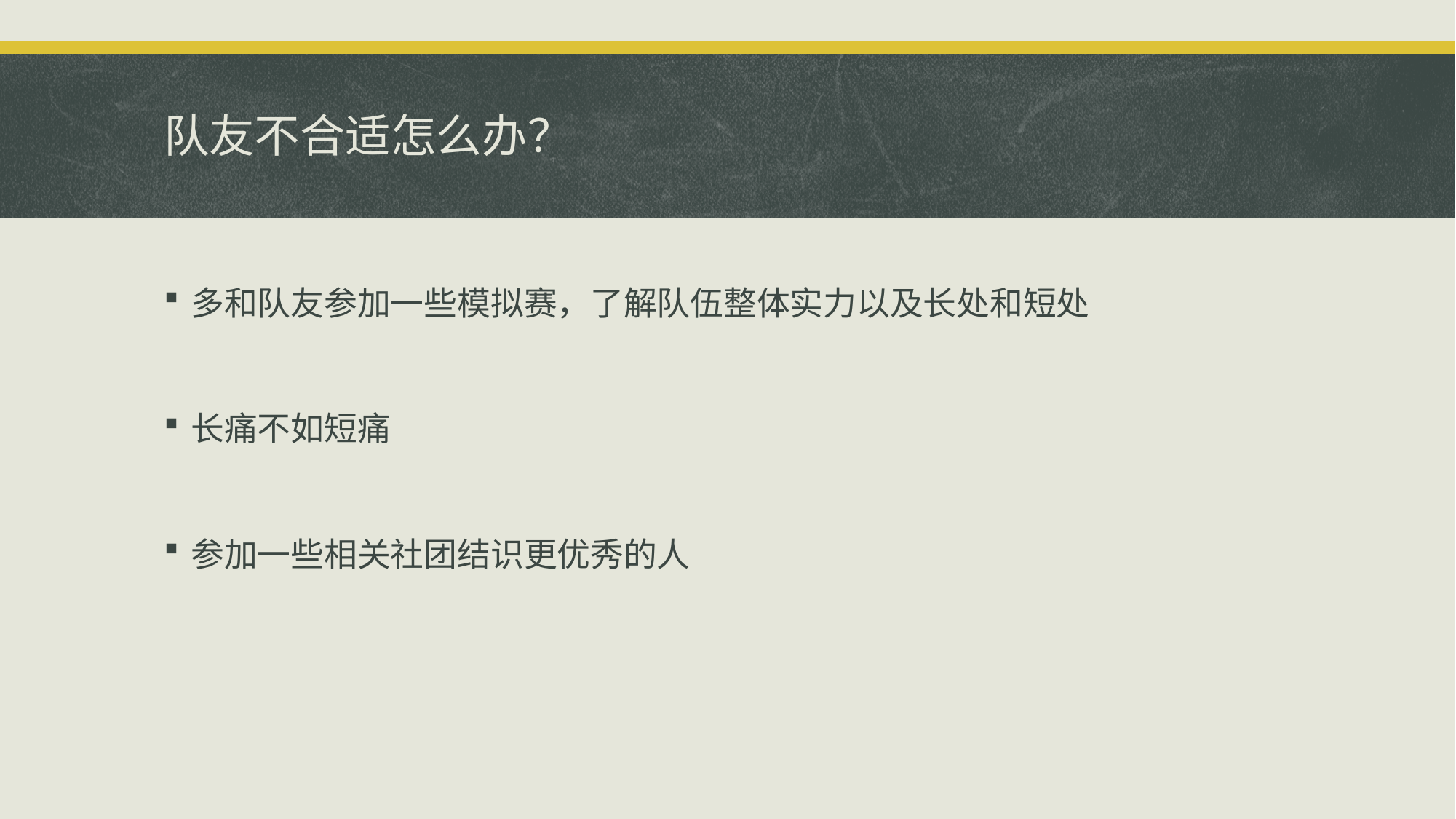

# 队友不合适怎么办？
多和队友参加一些模拟赛，了解队伍整体实力以及长处和短处

长痛不如短痛

参加一些相关社团结识更优秀的人